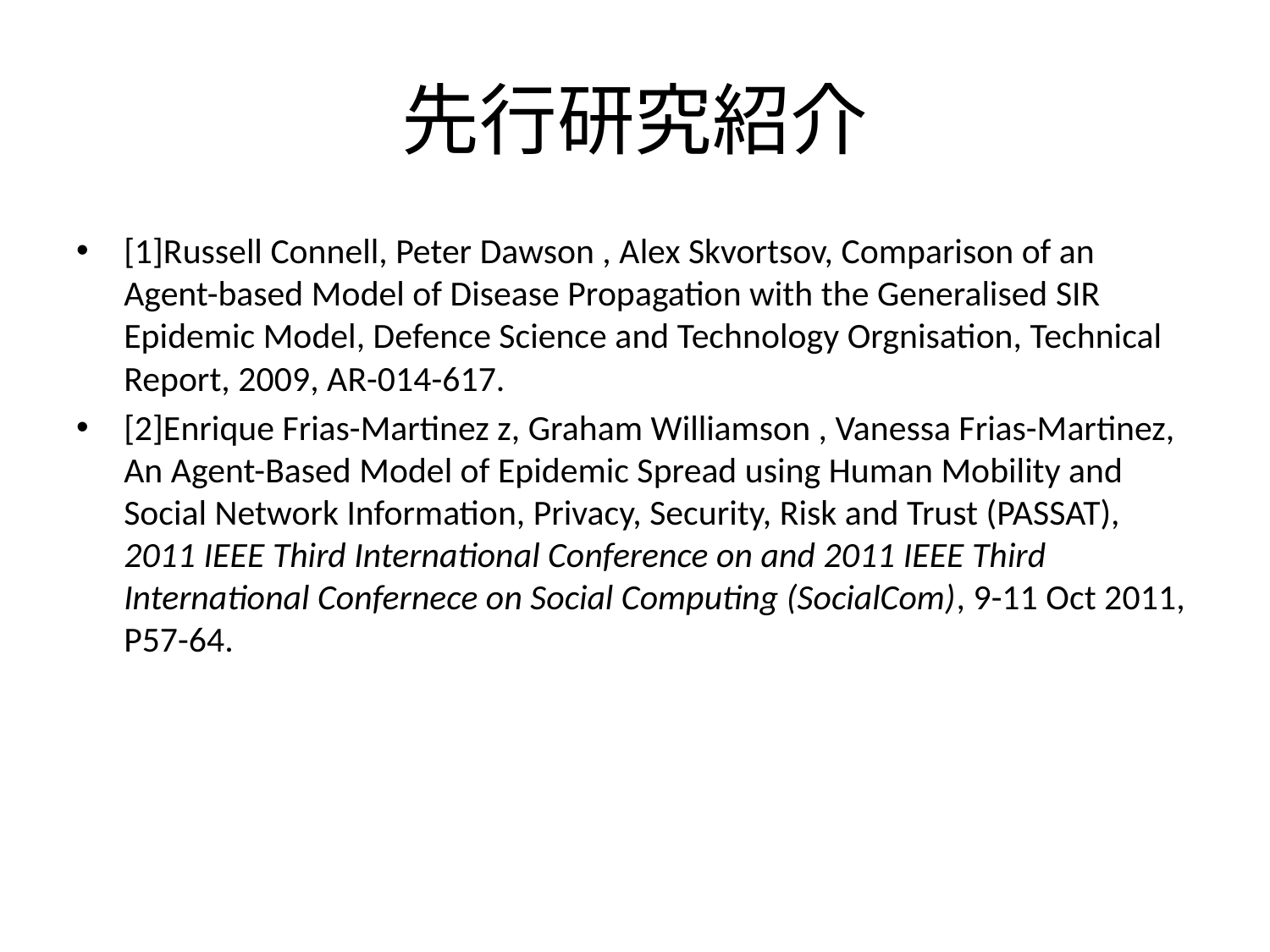

# 先行研究紹介
[1]Russell Connell, Peter Dawson , Alex Skvortsov, Comparison of an Agent-based Model of Disease Propagation with the Generalised SIR Epidemic Model, Defence Science and Technology Orgnisation, Technical Report, 2009, AR-014-617.
[2]Enrique Frias-Martinez z, Graham Williamson , Vanessa Frias-Martinez, An Agent-Based Model of Epidemic Spread using Human Mobility and Social Network Information, Privacy, Security, Risk and Trust (PASSAT), 2011 IEEE Third International Conference on and 2011 IEEE Third International Confernece on Social Computing (SocialCom), 9-11 Oct 2011, P57-64.